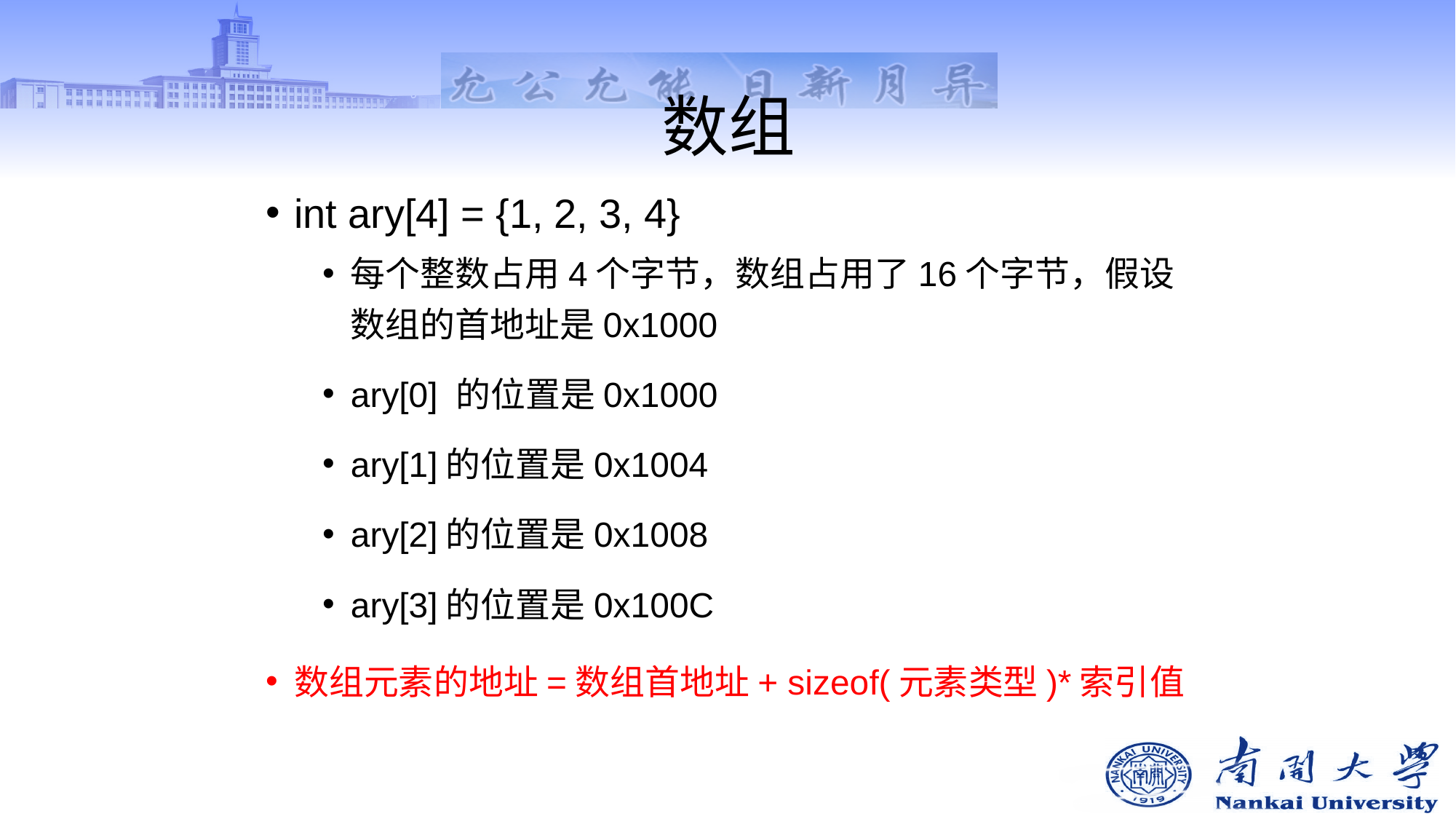

# 数组
int ary[4] = {1, 2, 3, 4}
每个整数占用4个字节，数组占用了16个字节，假设数组的首地址是0x1000
ary[0] 的位置是0x1000
ary[1]的位置是0x1004
ary[2]的位置是0x1008
ary[3]的位置是0x100C
数组元素的地址=数组首地址+ sizeof(元素类型)*索引值